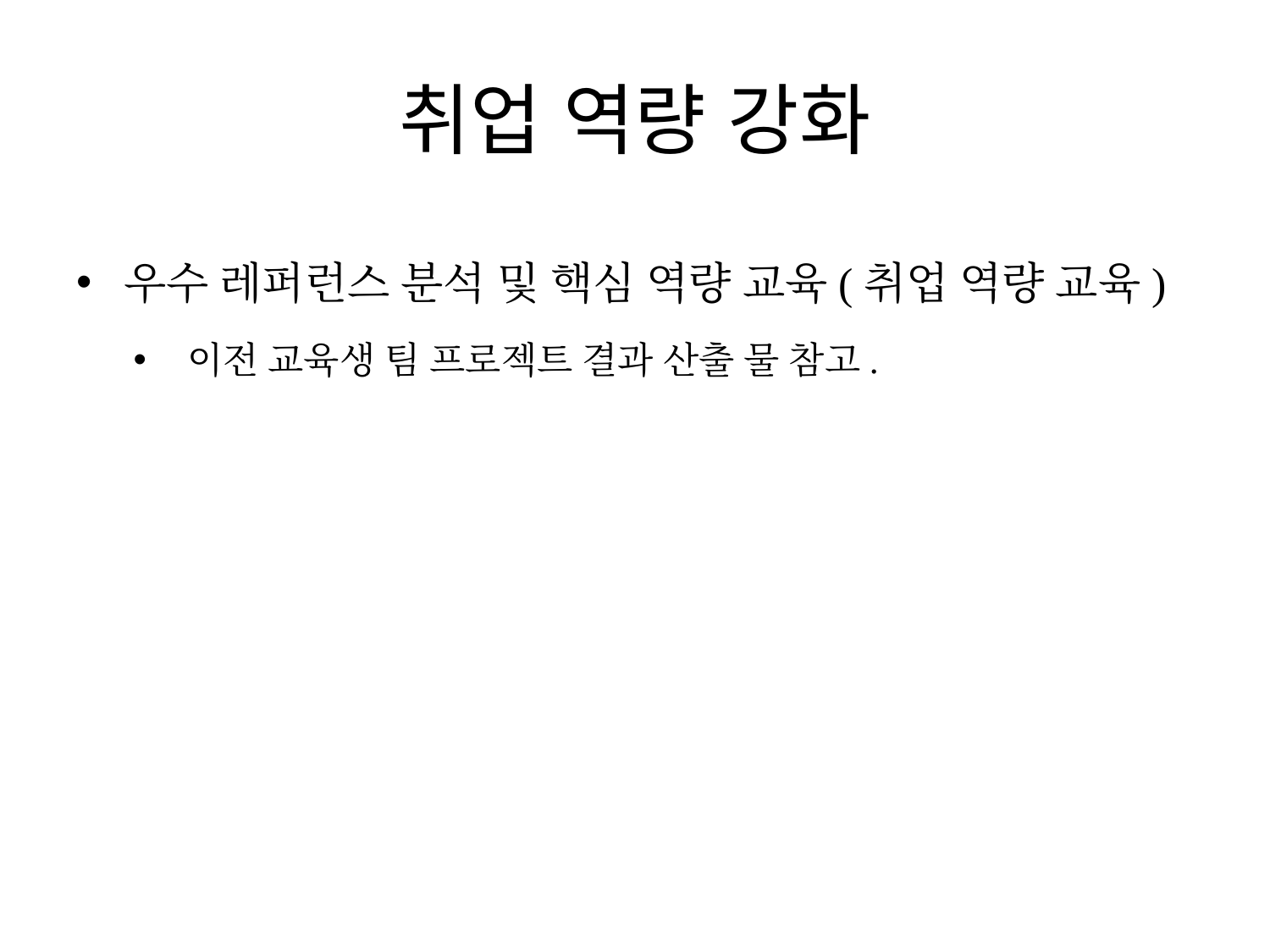

# 취업 역량 강화
우수 레퍼런스 분석 및 핵심 역량 교육(취업 역량 교육)
이전 교육생 팀 프로젝트 결과 산출 물 참고.